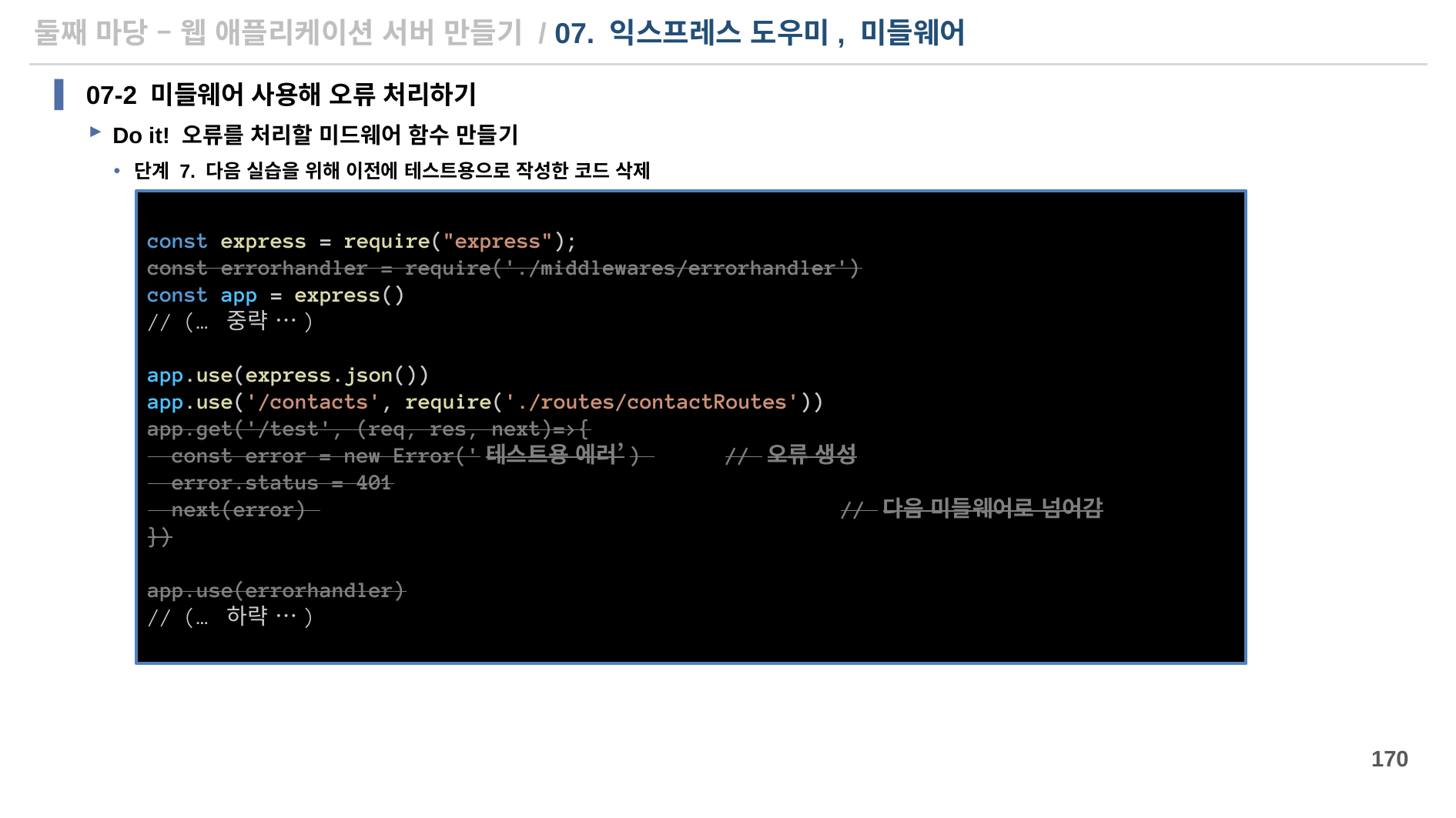

# 둘째 마당 – 웹 애플리케이션 서버 만들기 / 07. 익스프레스 도우미, 미들웨어
07-2 미들웨어 사용해 오류 처리하기
Do it! 오류를 처리할 미드웨어 함수 만들기
단계 7. 다음 실습을 위해 이전에 테스트용으로 작성한 코드 삭제
const express = require("express");
const errorhandler = require('./middlewares/errorhandler')
const app = express()
// (… 중략 …)

app.use(express.json())
app.use('/contacts', require('./routes/contactRoutes'))
app.get('/test', (req, res, next)=>{
  const error = new Error('테스트용 에러’) 	// 오류 생성
  error.status = 401
  next(error) 					// 다음 미들웨어로 넘어감
})

app.use(errorhandler)
// (… 하략 …)
170